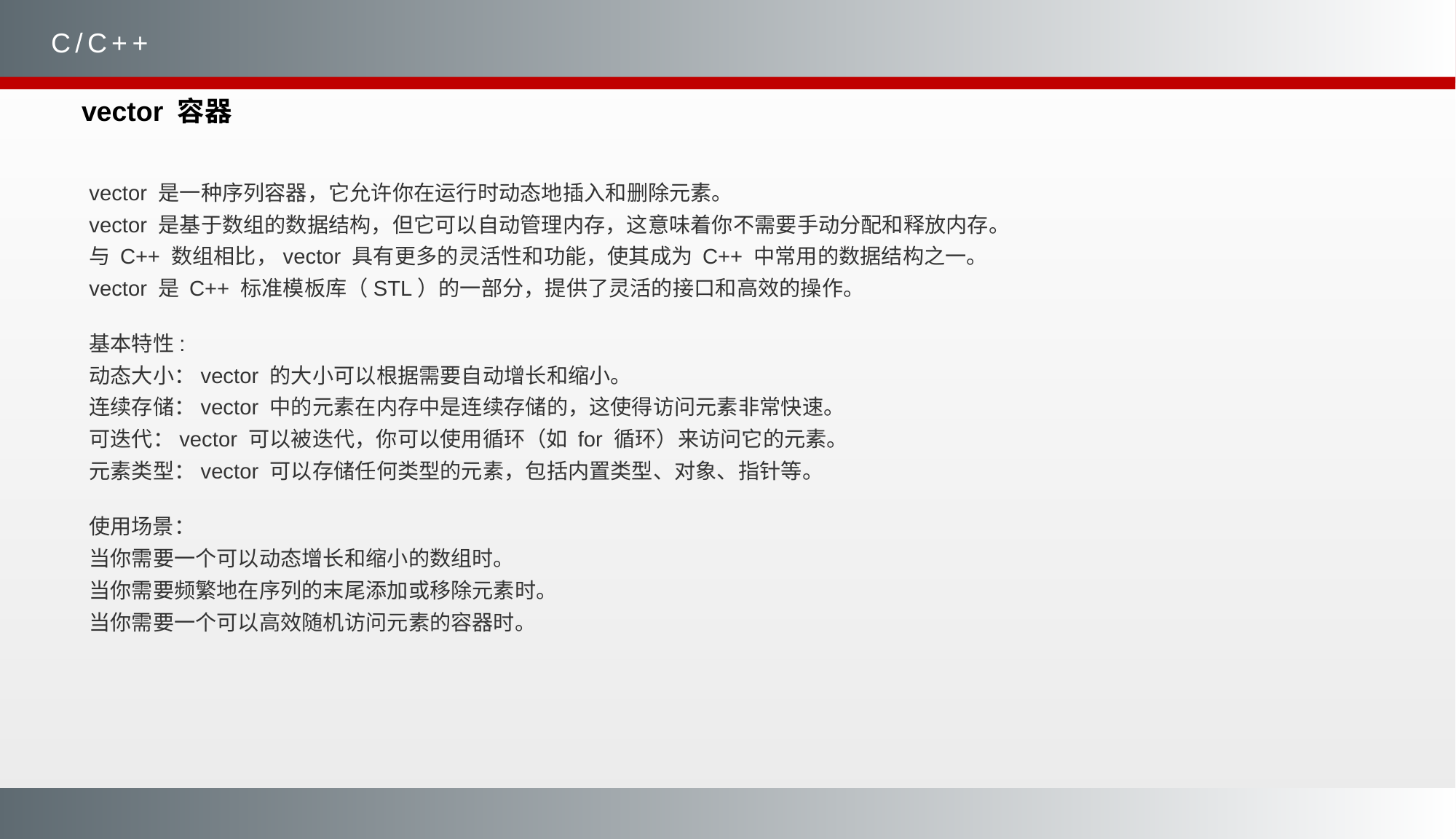

C/C++
vector 容器
vector 是一种序列容器，它允许你在运行时动态地插入和删除元素。
vector 是基于数组的数据结构，但它可以自动管理内存，这意味着你不需要手动分配和释放内存。
与 C++ 数组相比，vector 具有更多的灵活性和功能，使其成为 C++ 中常用的数据结构之一。
vector 是 C++ 标准模板库（STL）的一部分，提供了灵活的接口和高效的操作。
基本特性:
动态大小：vector 的大小可以根据需要自动增长和缩小。
连续存储：vector 中的元素在内存中是连续存储的，这使得访问元素非常快速。
可迭代：vector 可以被迭代，你可以使用循环（如 for 循环）来访问它的元素。
元素类型：vector 可以存储任何类型的元素，包括内置类型、对象、指针等。

使用场景：
当你需要一个可以动态增长和缩小的数组时。
当你需要频繁地在序列的末尾添加或移除元素时。
当你需要一个可以高效随机访问元素的容器时。